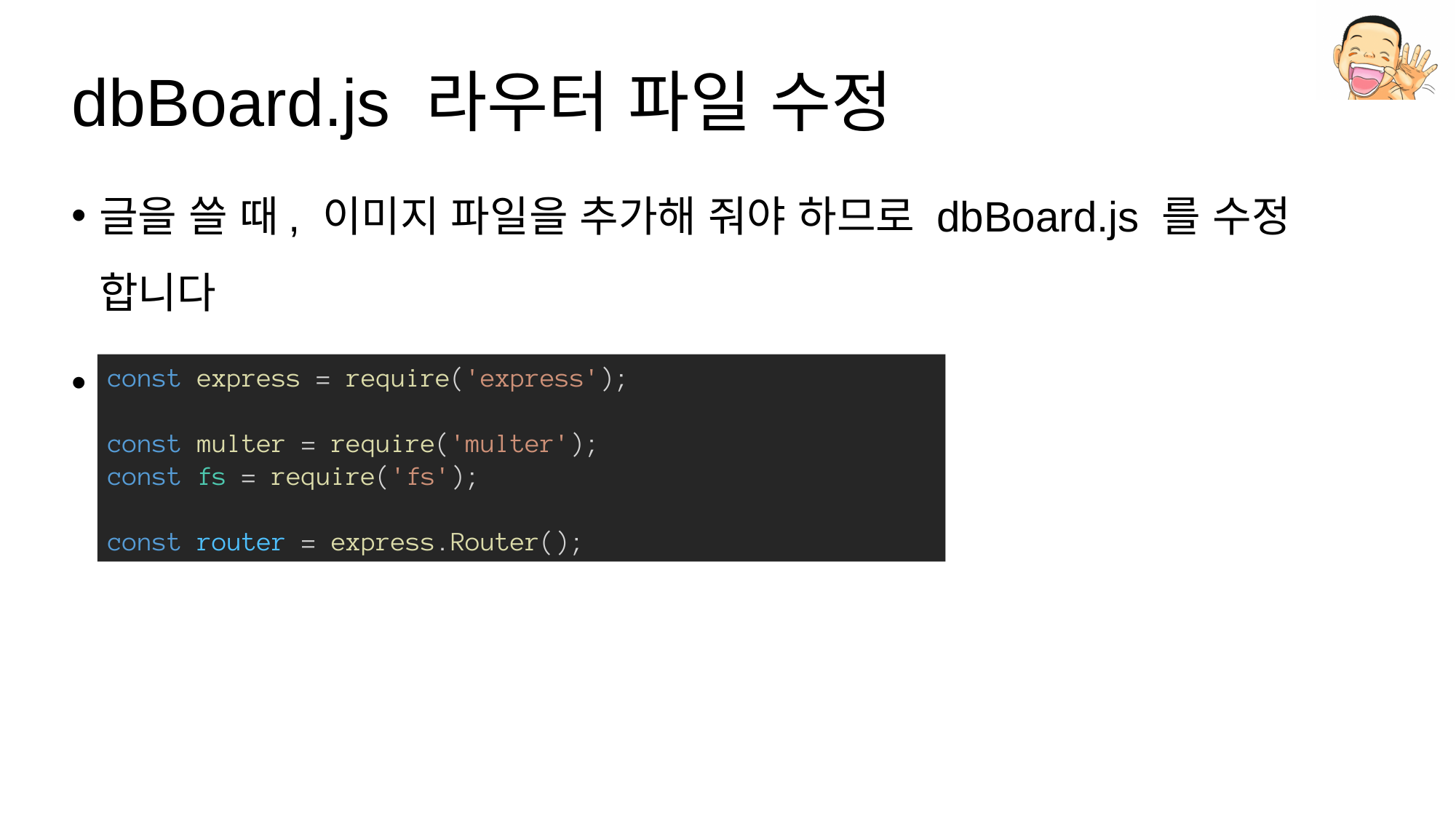

# dbBoard.js 라우터 파일 수정
글을 쓸 때, 이미지 파일을 추가해 줘야 하므로 dbBoard.js 를 수정 합니다
Multer 및 Filesystem 모듈 불러오기

const express = require('express');
const multer = require('multer');
const fs = require('fs');
const router = express.Router();